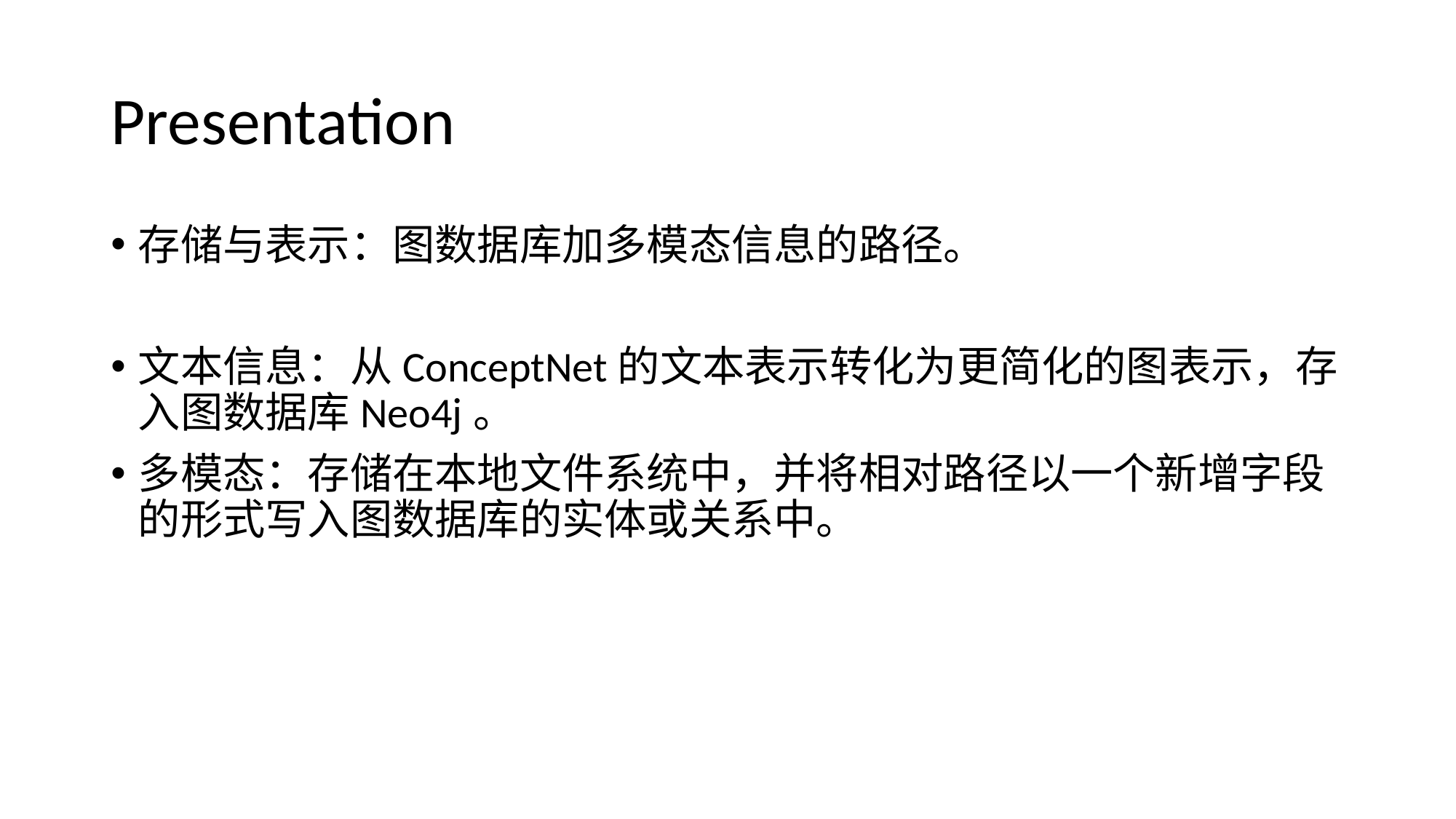

# Presentation
存储与表示：图数据库加多模态信息的路径。

文本信息：从ConceptNet的文本表示转化为更简化的图表示，存入图数据库Neo4j。
多模态：存储在本地文件系统中，并将相对路径以一个新增字段的形式写入图数据库的实体或关系中。